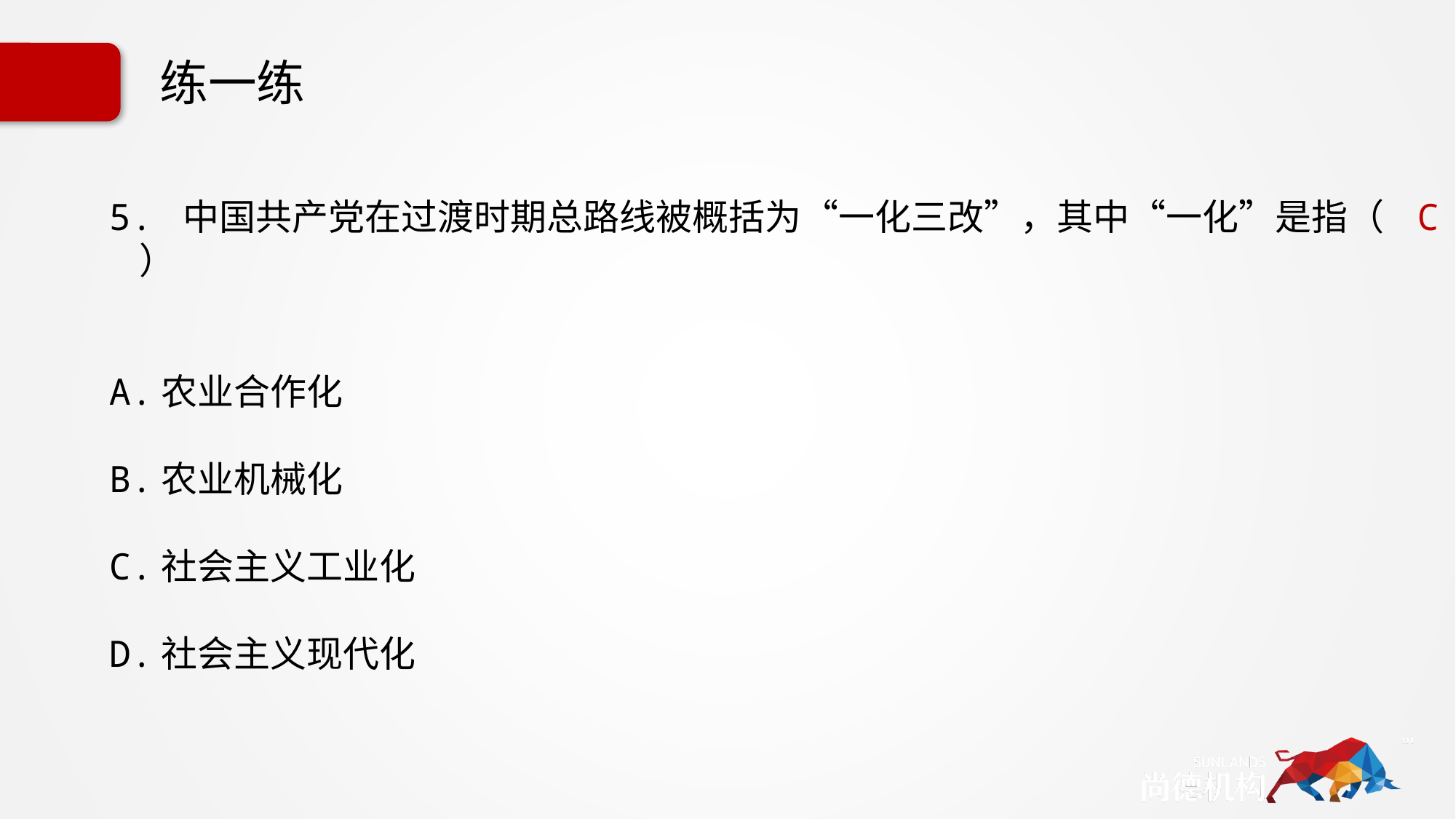

# 练一练
5. 中国共产党在过渡时期总路线被概括为“一化三改”，其中“一化”是指（   C   ）

A.农业合作化

B.农业机械化

C.社会主义工业化

D.社会主义现代化